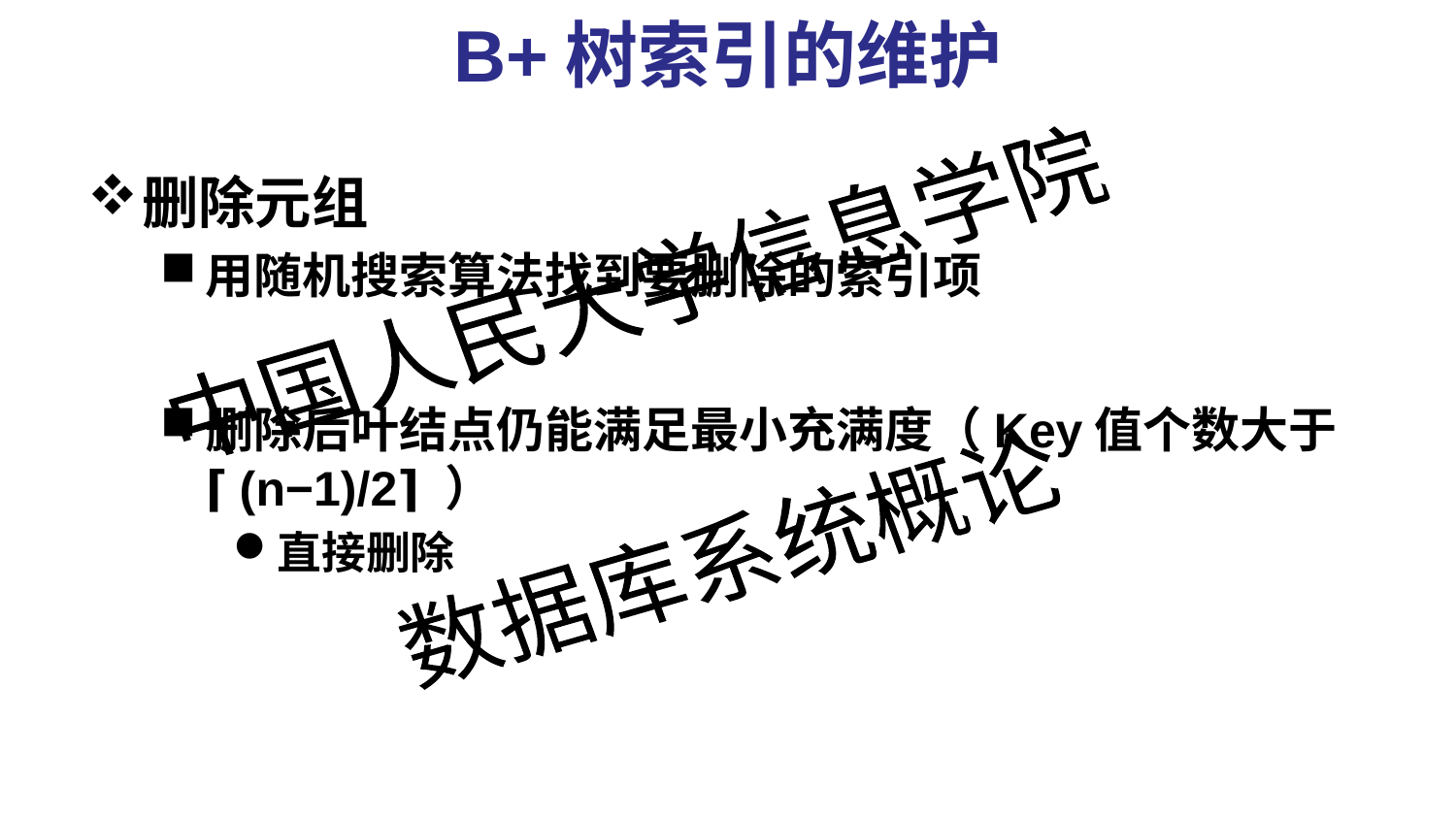

135
# B+树索引的维护
删除元组
用随机搜索算法找到要删除的索引项

删除后叶结点仍能满足最小充满度（Key值个数大于⌈(n−1)/2⌉ ）
直接删除